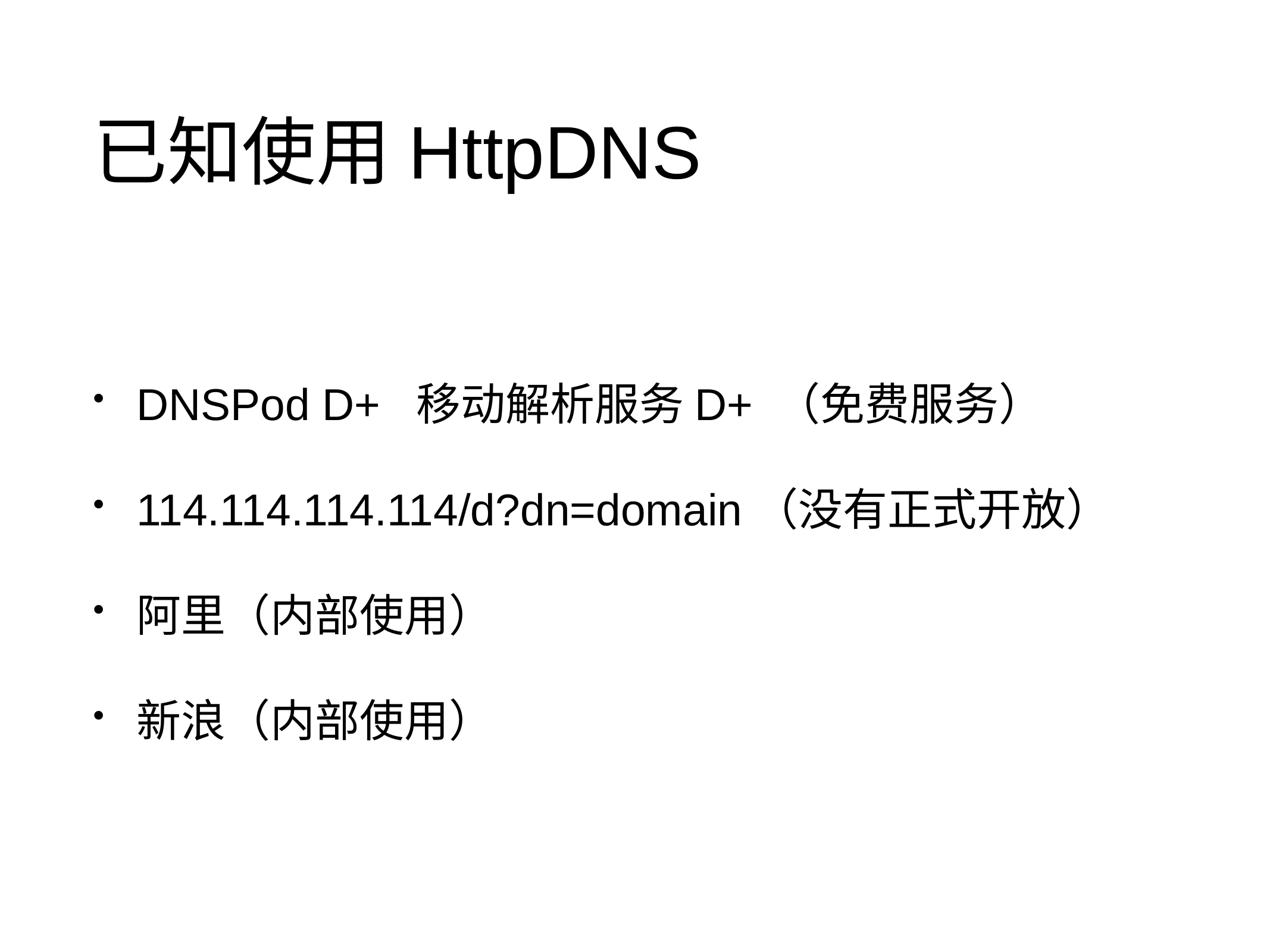

# 已知使用HttpDNS
DNSPod D+  移动解析服务D+ （免费服务）
114.114.114.114/d?dn=domain（没有正式开放）
阿里（内部使用）
新浪（内部使用）